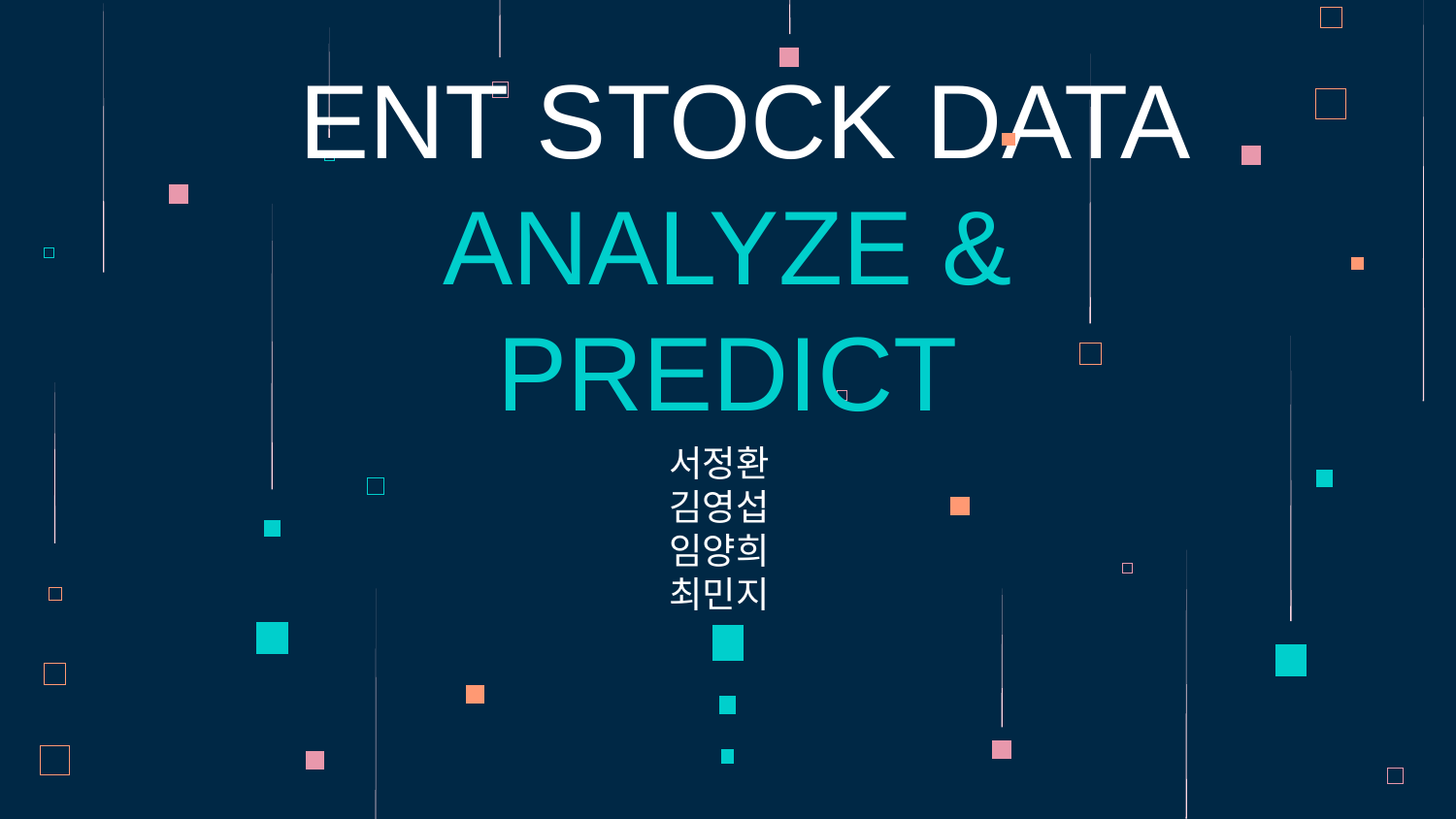

# ENT STOCK DATA ANALYZE & PREDICT

서정환
김영섭
임양희
최민지